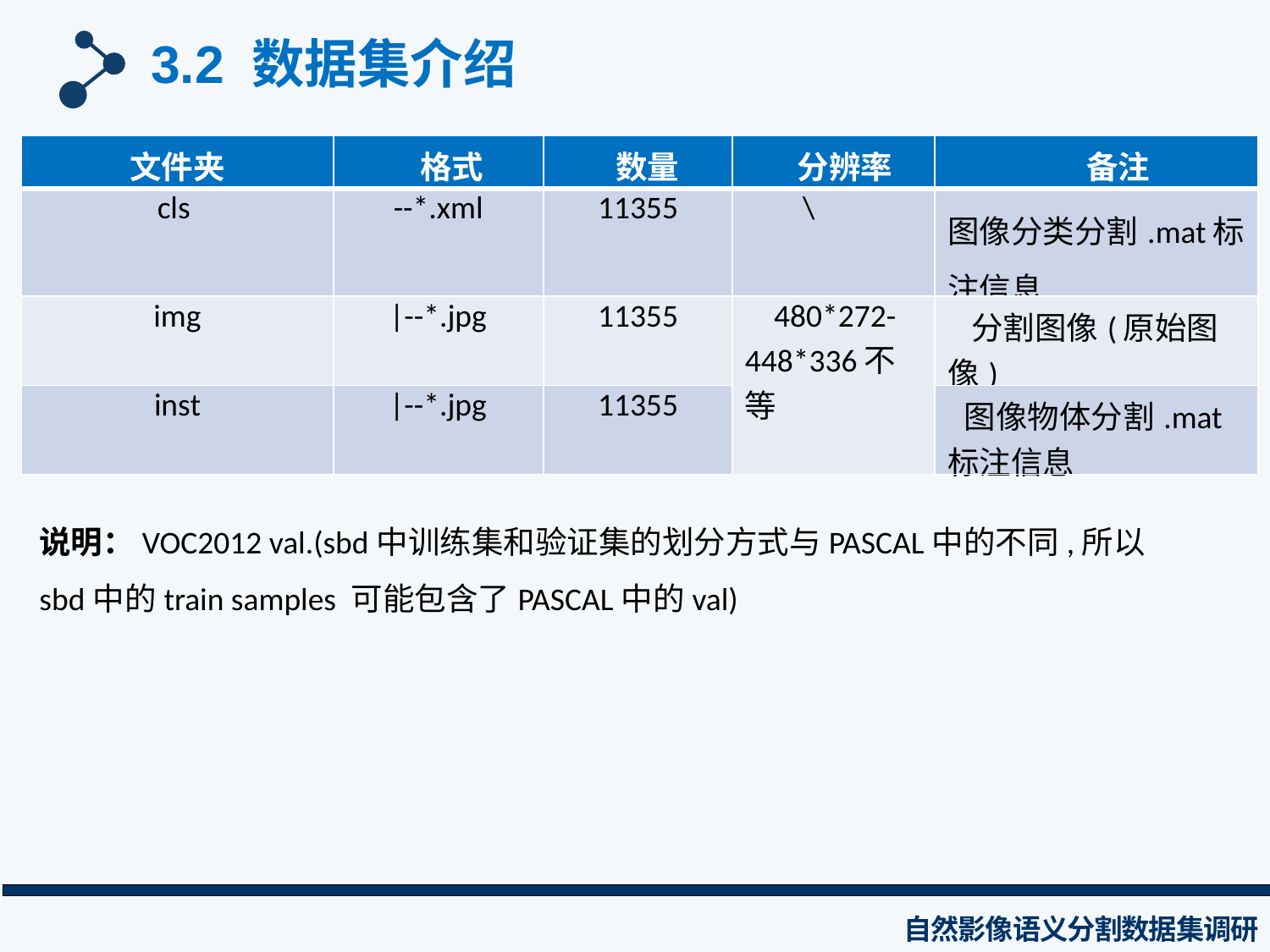

3.2 数据集介绍

| 文件夹 | 格式 | 数量 | 分辨率 | 备注 |
| --- | --- | --- | --- | --- |
| cls | --\*.xml | 11355 | \ | 图像分类分割.mat标注信息 |
| img | |--\*.jpg | 11355 | 480\*272-448\*336不等 | 分割图像(原始图像) |
| inst | |--\*.jpg | 11355 |  | 图像物体分割.mat标注信息 |
说明：VOC2012 val.(sbd中训练集和验证集的划分方式与PASCAL中的不同,所以sbd中的train samples 可能包含了PASCAL中的val)

自然影像语义分割数据集调研